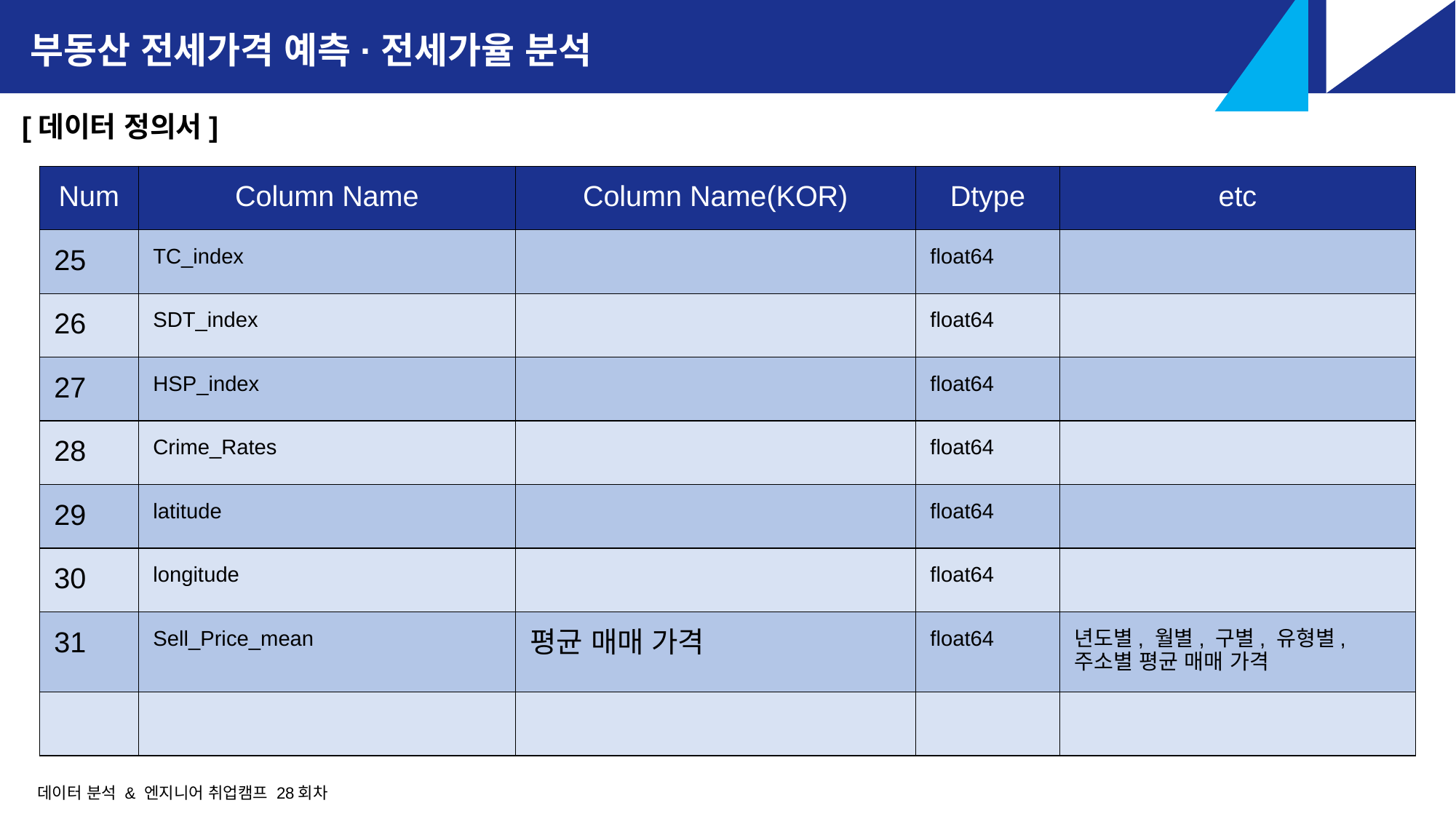

부동산 전세가격 예측·전세가율 분석

[데이터 정의서]
| Num | Column Name | Column Name(KOR) | Dtype | etc |
| --- | --- | --- | --- | --- |
| 25 | TC\_index |  | float64 |  |
| 26 | SDT\_index |  | float64 |  |
| 27 | HSP\_index |  | float64 |  |
| 28 | Crime\_Rates |  | float64 |  |
| 29 | latitude |  | float64 |  |
| 30 | longitude |  | float64 |  |
| 31 | Sell\_Price\_mean | 평균 매매 가격 | float64 | 년도별, 월별, 구별, 유형별, 주소별 평균 매매 가격 |
|  |  |  |  |  |
데이터 분석 & 엔지니어 취업캠프 28회차